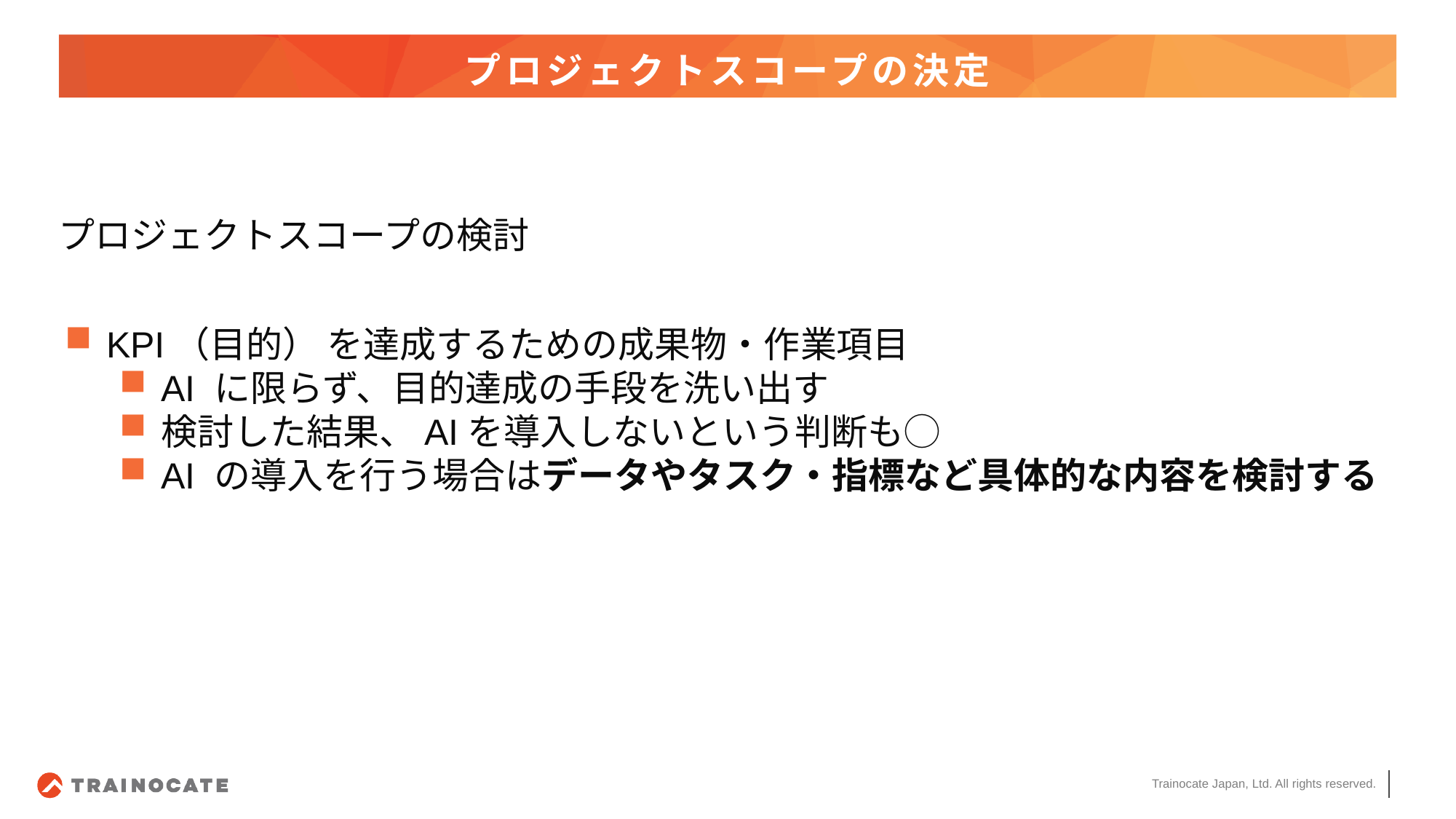

# プロジェクトスコープの決定
プロジェクトスコープの検討
KPI（目的） を達成するための成果物・作業項目
AI に限らず、目的達成の手段を洗い出す
検討した結果、AIを導入しないという判断も◯
AI の導入を行う場合はデータやタスク・指標など具体的な内容を検討する